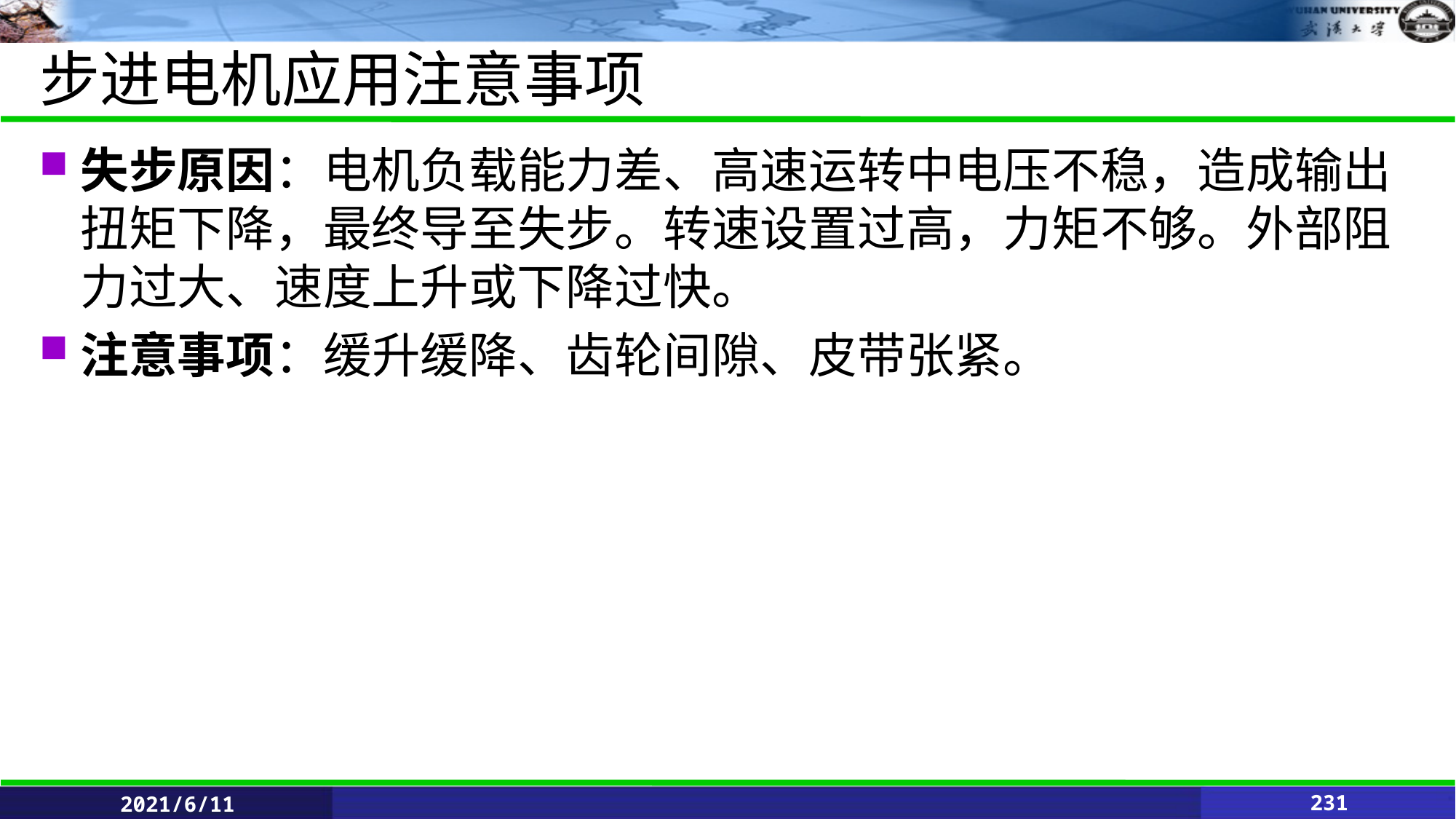

# 步进电机应用注意事项
失步原因：电机负载能力差、高速运转中电压不稳，造成输出扭矩下降，最终导至失步。转速设置过高，力矩不够。外部阻力过大、速度上升或下降过快。
注意事项：缓升缓降、齿轮间隙、皮带张紧。
2021/6/11

231